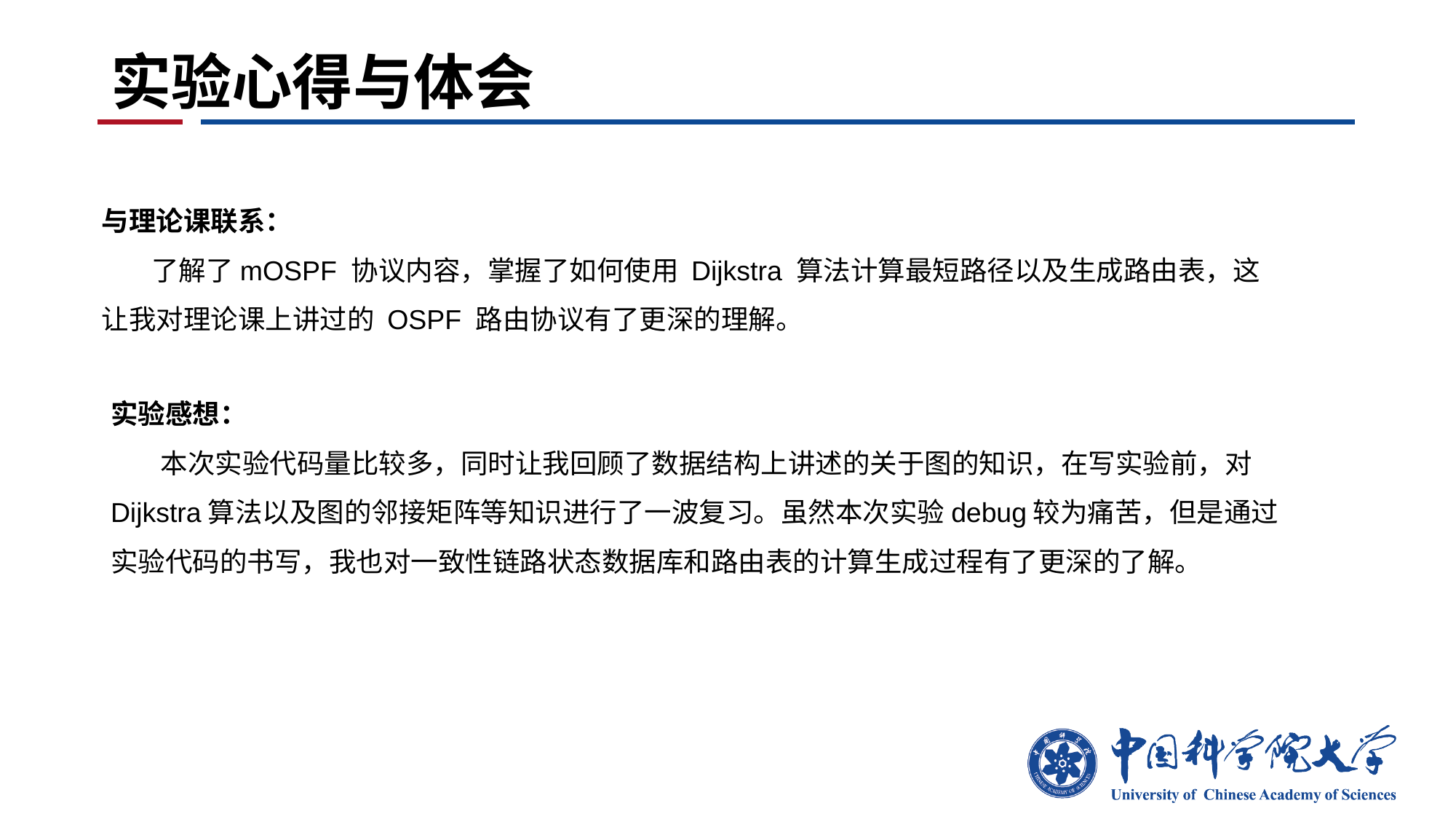

# 实验心得与体会
与理论课联系：
       了解了mOSPF 协议内容，掌握了如何使用 Dijkstra 算法计算最短路径以及生成路由表，这让我对理论课上讲过的 OSPF 路由协议有了更深的理解。

实验感想：
       本次实验代码量比较多，同时让我回顾了数据结构上讲述的关于图的知识，在写实验前，对Dijkstra算法以及图的邻接矩阵等知识进行了一波复习。虽然本次实验debug较为痛苦，但是通过实验代码的书写，我也对一致性链路状态数据库和路由表的计算生成过程有了更深的了解。